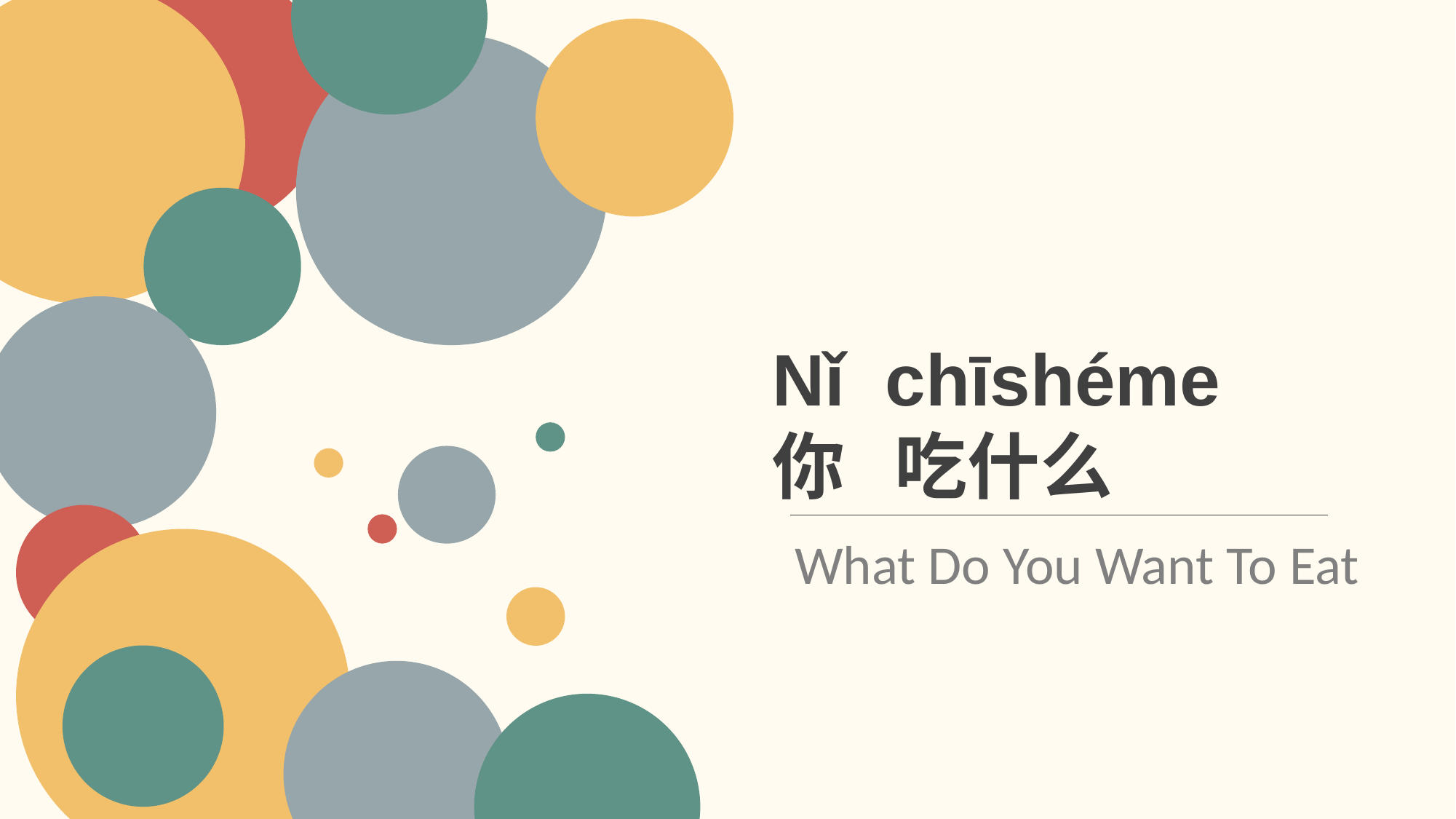

Nǐ  chīshéme
你   吃什么

What Do You Want To Eat